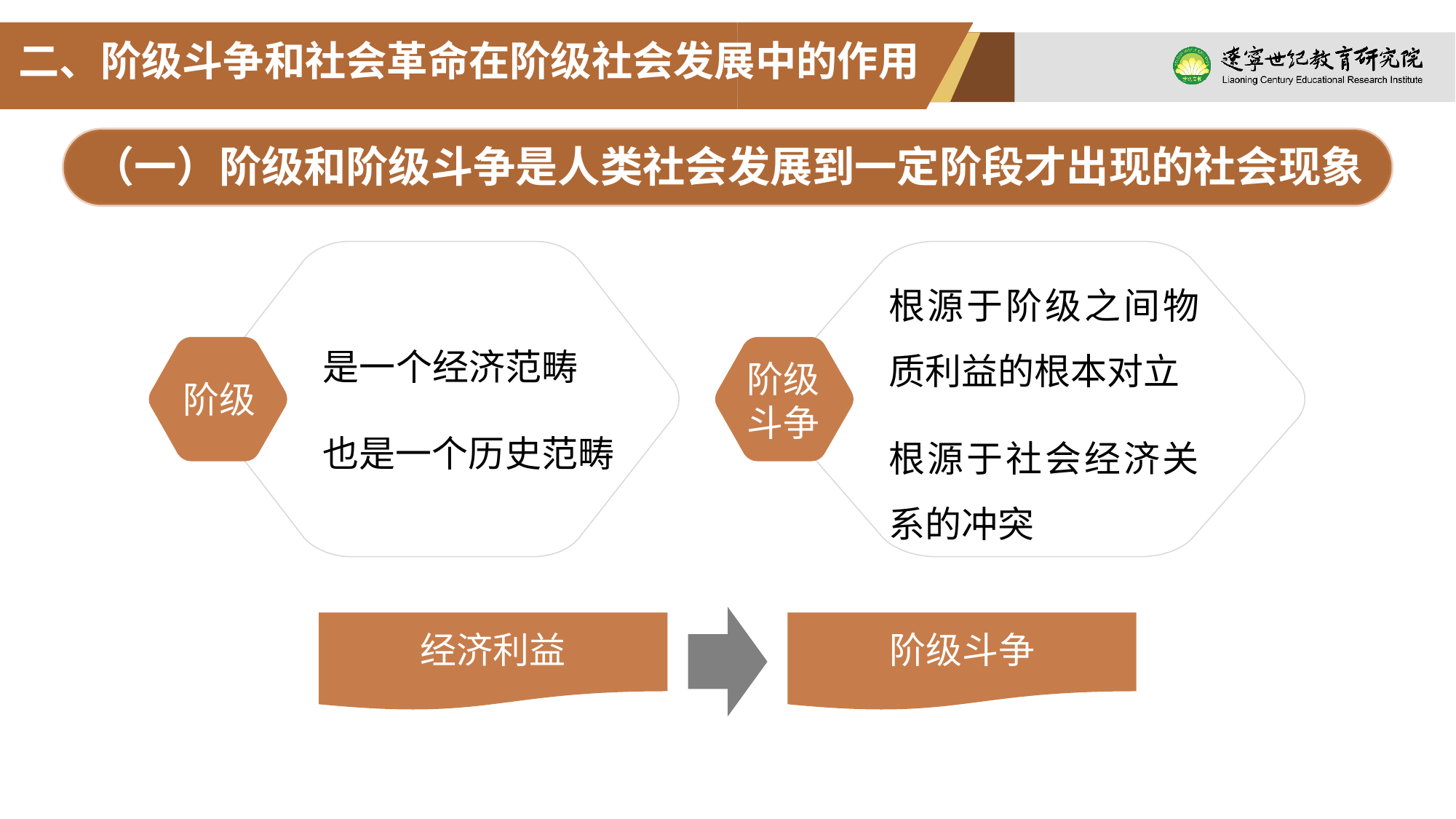

二、阶级斗争和社会革命在阶级社会发展中的作用
（一）阶级和阶级斗争是人类社会发展到一定阶段才出现的社会现象

是一个经济范畴
也是一个历史范畴
阶级

根源于阶级之间物质利益的根本对立
根源于社会经济关系的冲突
阶级
斗争

经济利益
阶级斗争